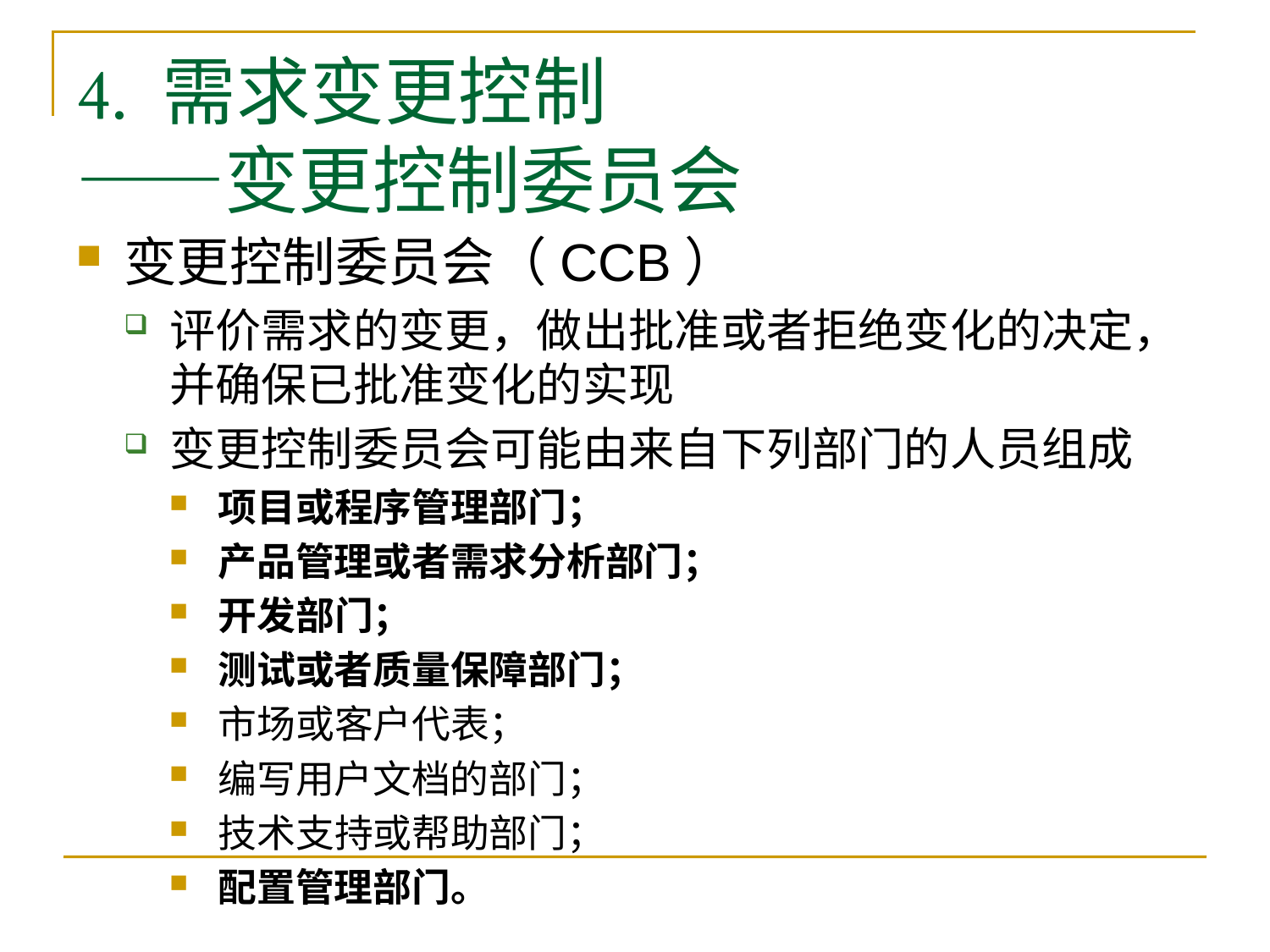

# 4. 需求变更控制 ——变更控制委员会
变更控制委员会（CCB）
评价需求的变更，做出批准或者拒绝变化的决定，并确保已批准变化的实现
变更控制委员会可能由来自下列部门的人员组成
项目或程序管理部门；
产品管理或者需求分析部门；
开发部门；
测试或者质量保障部门；
市场或客户代表；
编写用户文档的部门；
技术支持或帮助部门；
配置管理部门。